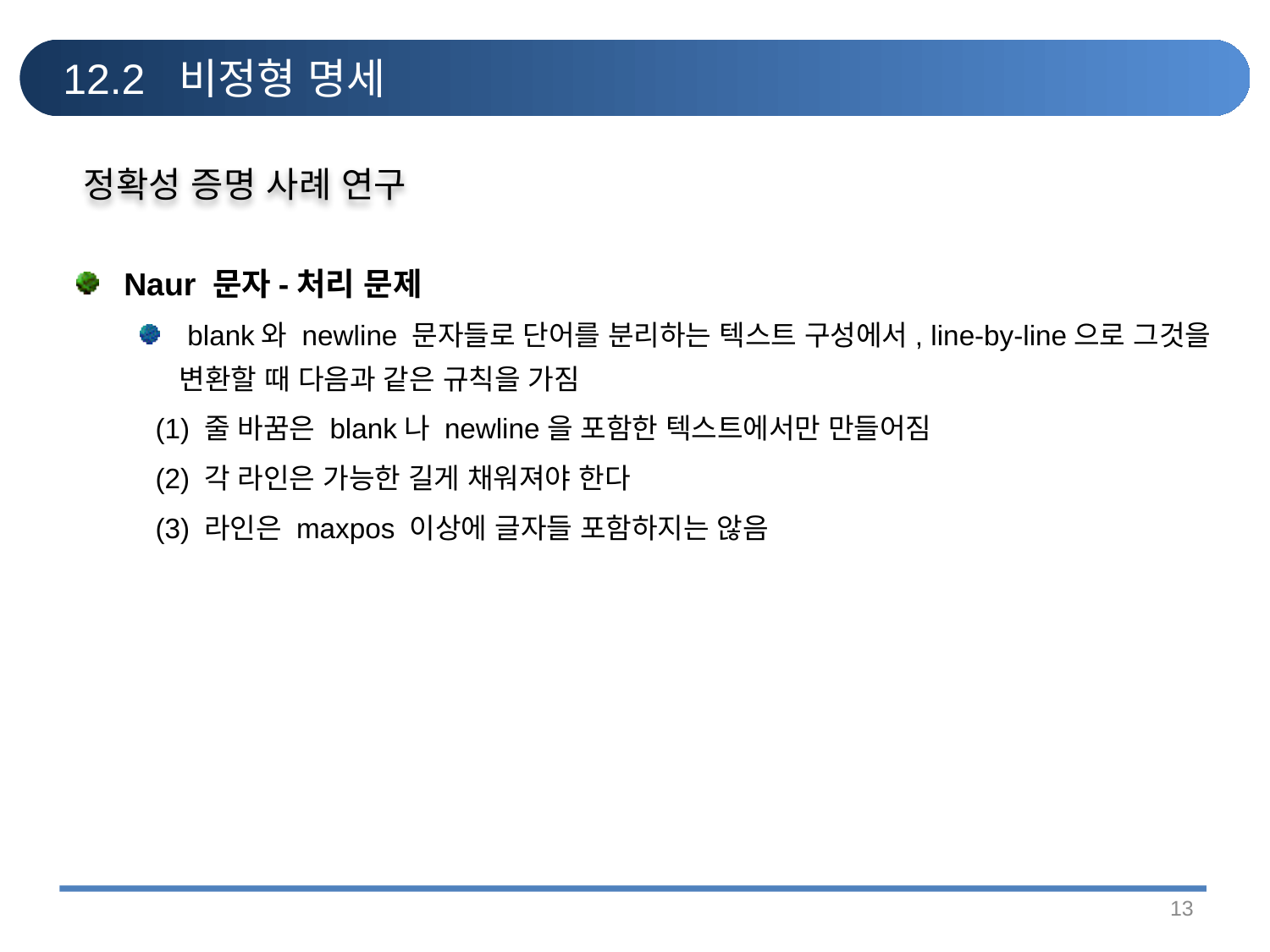

# 12.2  비정형 명세
정확성 증명 사례 연구
Naur 문자-처리 문제
 blank와 newline 문자들로 단어를 분리하는 텍스트 구성에서, line-by-line으로 그것을 변환할 때 다음과 같은 규칙을 가짐
  (1) 줄 바꿈은 blank나 newline을 포함한 텍스트에서만 만들어짐
  (2) 각 라인은 가능한 길게 채워져야 한다
  (3) 라인은 maxpos 이상에 글자들 포함하지는 않음
13